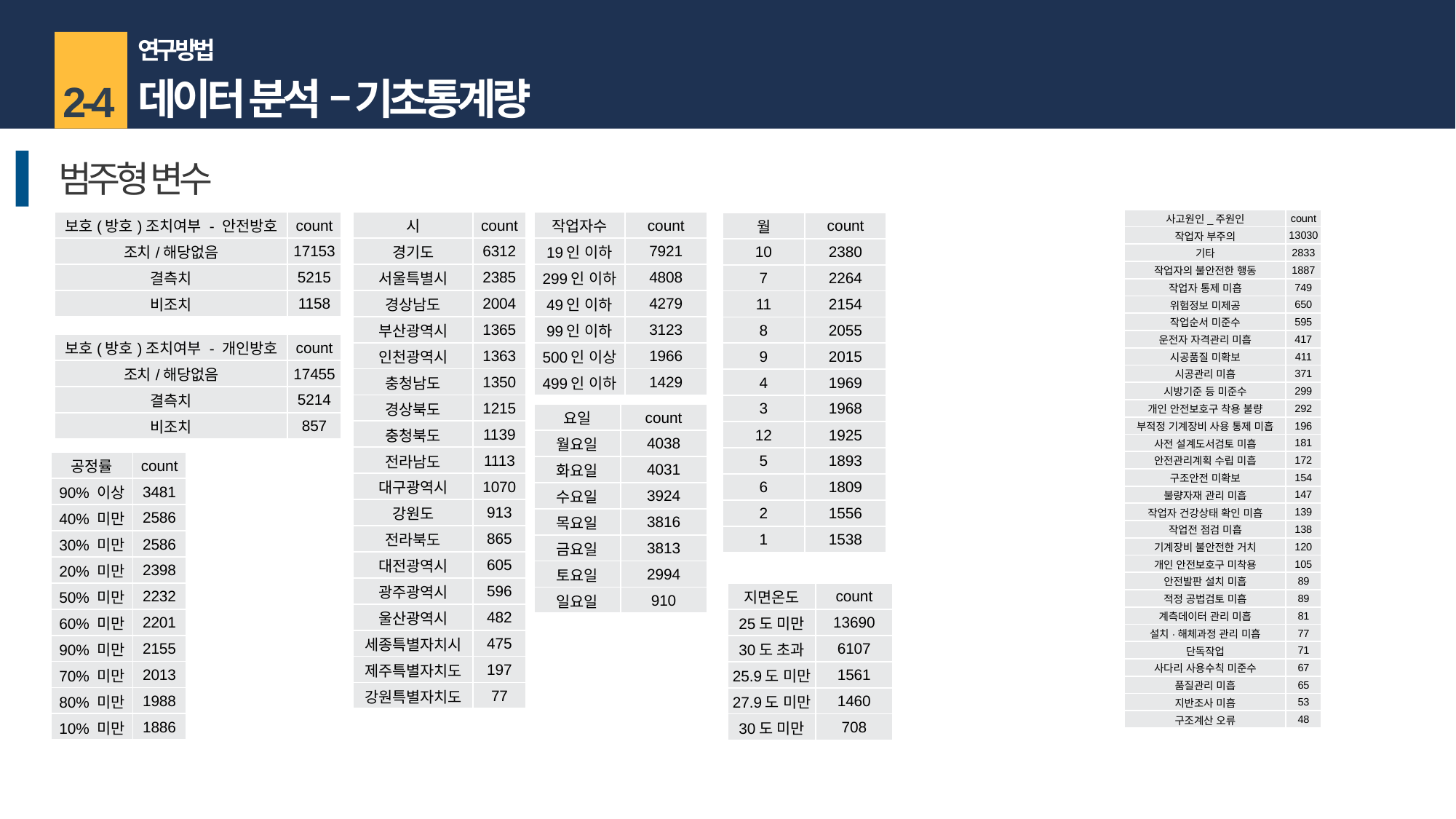

연구 방법

데이터 분석 – 기초통계량
2-4

범주형 변수
| 사고원인\_주원인 | count |
| --- | --- |
| 작업자 부주의 | 13030 |
| 기타 | 2833 |
| 작업자의 불안전한 행동 | 1887 |
| 작업자 통제 미흡 | 749 |
| 위험정보 미제공 | 650 |
| 작업순서 미준수 | 595 |
| 운전자 자격관리 미흡 | 417 |
| 시공품질 미확보 | 411 |
| 시공관리 미흡 | 371 |
| 시방기준 등 미준수 | 299 |
| 개인 안전보호구 착용 불량 | 292 |
| 부적정 기계장비 사용 통제 미흡 | 196 |
| 사전 설계도서검토 미흡 | 181 |
| 안전관리계획 수립 미흡 | 172 |
| 구조안전 미확보 | 154 |
| 불량자재 관리 미흡 | 147 |
| 작업자 건강상태 확인 미흡 | 139 |
| 작업전 점검 미흡 | 138 |
| 기계장비 불안전한 거치 | 120 |
| 개인 안전보호구 미착용 | 105 |
| 안전발판 설치 미흡 | 89 |
| 적정 공법검토 미흡 | 89 |
| 계측데이터 관리 미흡 | 81 |
| 설치·해체과정 관리 미흡 | 77 |
| 단독작업 | 71 |
| 사다리 사용수칙 미준수 | 67 |
| 품질관리 미흡 | 65 |
| 지반조사 미흡 | 53 |
| 구조계산 오류 | 48 |
| 보호(방호)조치여부 - 안전방호 | count |
| --- | --- |
| 조치/해당없음 | 17153 |
| 결측치 | 5215 |
| 비조치 | 1158 |
| 시 | count |
| --- | --- |
| 경기도 | 6312 |
| 서울특별시 | 2385 |
| 경상남도 | 2004 |
| 부산광역시 | 1365 |
| 인천광역시 | 1363 |
| 충청남도 | 1350 |
| 경상북도 | 1215 |
| 충청북도 | 1139 |
| 전라남도 | 1113 |
| 대구광역시 | 1070 |
| 강원도 | 913 |
| 전라북도 | 865 |
| 대전광역시 | 605 |
| 광주광역시 | 596 |
| 울산광역시 | 482 |
| 세종특별자치시 | 475 |
| 제주특별자치도 | 197 |
| 강원특별자치도 | 77 |
| 작업자수 | count |
| --- | --- |
| 19인 이하 | 7921 |
| 299인 이하 | 4808 |
| 49인 이하 | 4279 |
| 99인 이하 | 3123 |
| 500인 이상 | 1966 |
| 499인 이하 | 1429 |
| 월 | count |
| --- | --- |
| 10 | 2380 |
| 7 | 2264 |
| 11 | 2154 |
| 8 | 2055 |
| 9 | 2015 |
| 4 | 1969 |
| 3 | 1968 |
| 12 | 1925 |
| 5 | 1893 |
| 6 | 1809 |
| 2 | 1556 |
| 1 | 1538 |
| 보호(방호)조치여부 - 개인방호 | count |
| --- | --- |
| 조치/해당없음 | 17455 |
| 결측치 | 5214 |
| 비조치 | 857 |
| 요일 | count |
| --- | --- |
| 월요일 | 4038 |
| 화요일 | 4031 |
| 수요일 | 3924 |
| 목요일 | 3816 |
| 금요일 | 3813 |
| 토요일 | 2994 |
| 일요일 | 910 |
| 공정률 | count |
| --- | --- |
| 90% 이상 | 3481 |
| 40% 미만 | 2586 |
| 30% 미만 | 2586 |
| 20% 미만 | 2398 |
| 50% 미만 | 2232 |
| 60% 미만 | 2201 |
| 90% 미만 | 2155 |
| 70% 미만 | 2013 |
| 80% 미만 | 1988 |
| 10% 미만 | 1886 |
| 지면온도 | count |
| --- | --- |
| 25도 미만 | 13690 |
| 30도 초과 | 6107 |
| 25.9도 미만 | 1561 |
| 27.9도 미만 | 1460 |
| 30도 미만 | 708 |